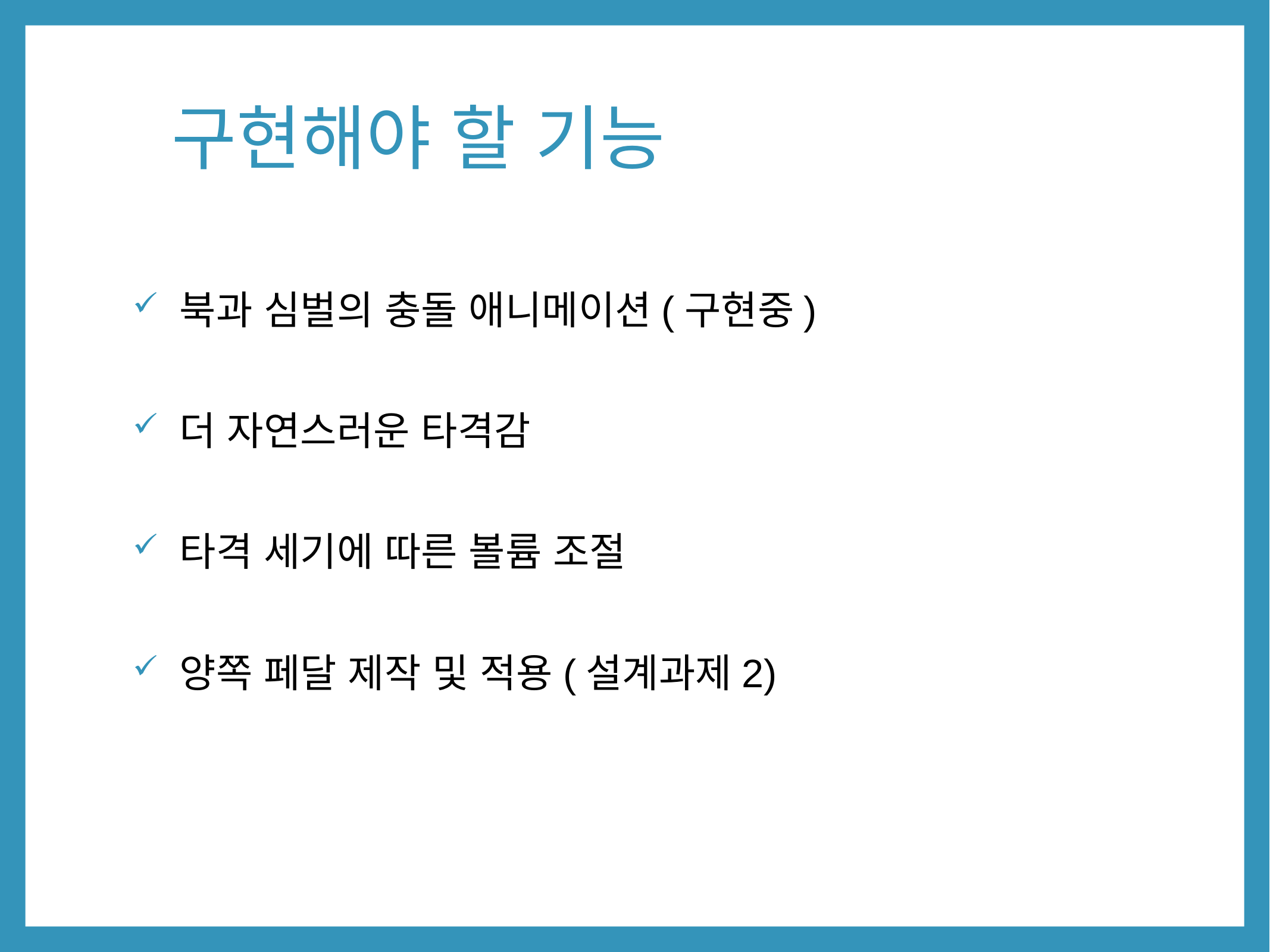

# 구현해야 할 기능
 북과 심벌의 충돌 애니메이션(구현중)

 더 자연스러운 타격감

 타격 세기에 따른 볼륨 조절

 양쪽 페달 제작 및 적용(설계과제2)